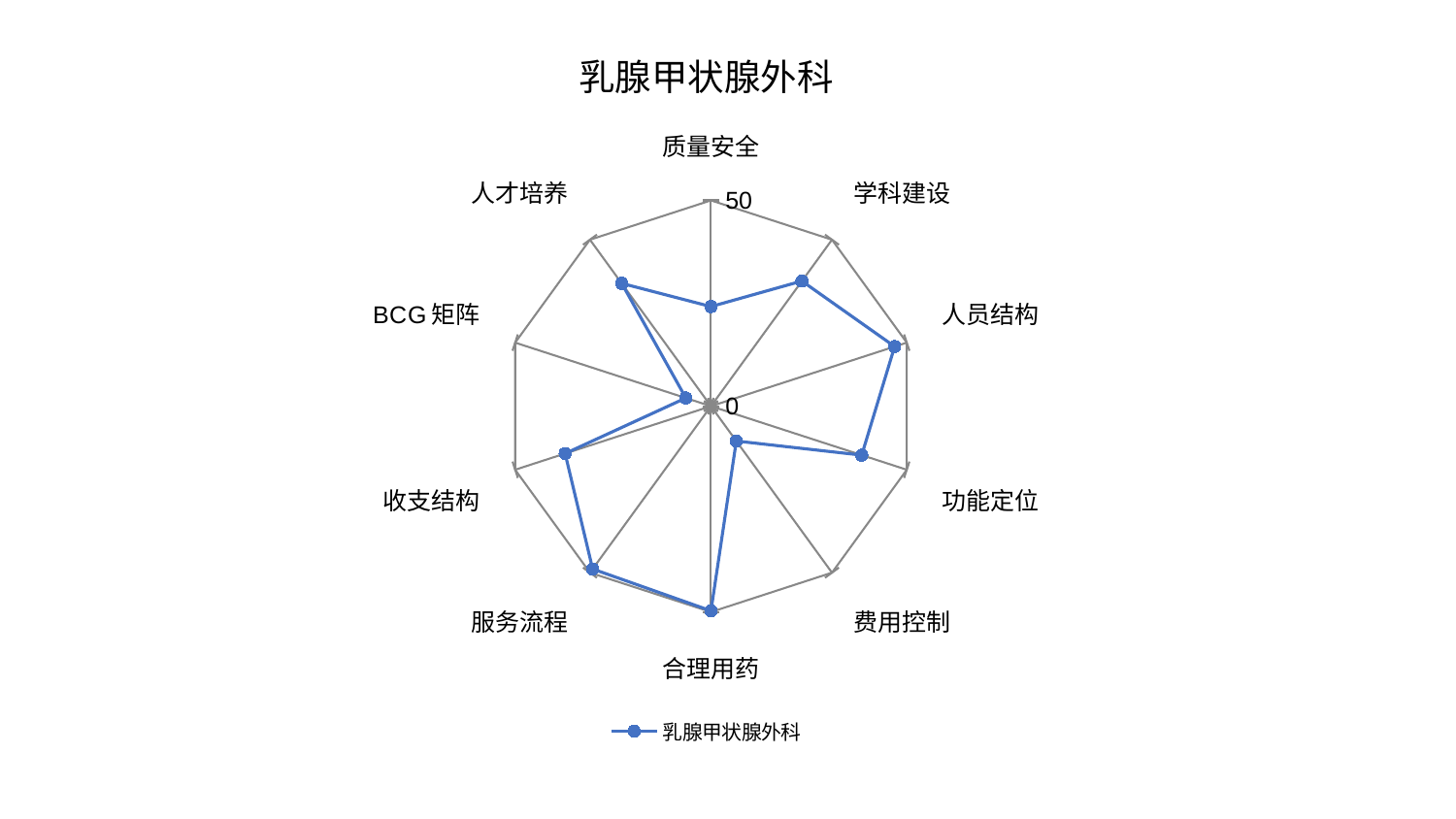

### Chart: 乳腺甲状腺外科

| Category | 乳腺甲状腺外科 |
|---|---|
| 质量安全 | 24.2058808164288 |
| 学科建设 | 37.58093939846697 |
| 人员结构 | 46.90601748902677 |
| 功能定位 | 38.499061879891066 |
| 费用控制 | 10.4712146559628 |
| 合理用药 | 49.70894231887275 |
| 服务流程 | 48.893932859740346 |
| 收支结构 | 37.23658278951991 |
| BCG矩阵 | 6.422701058216114 |
| 人才培养 | 36.88850084578126 |
150